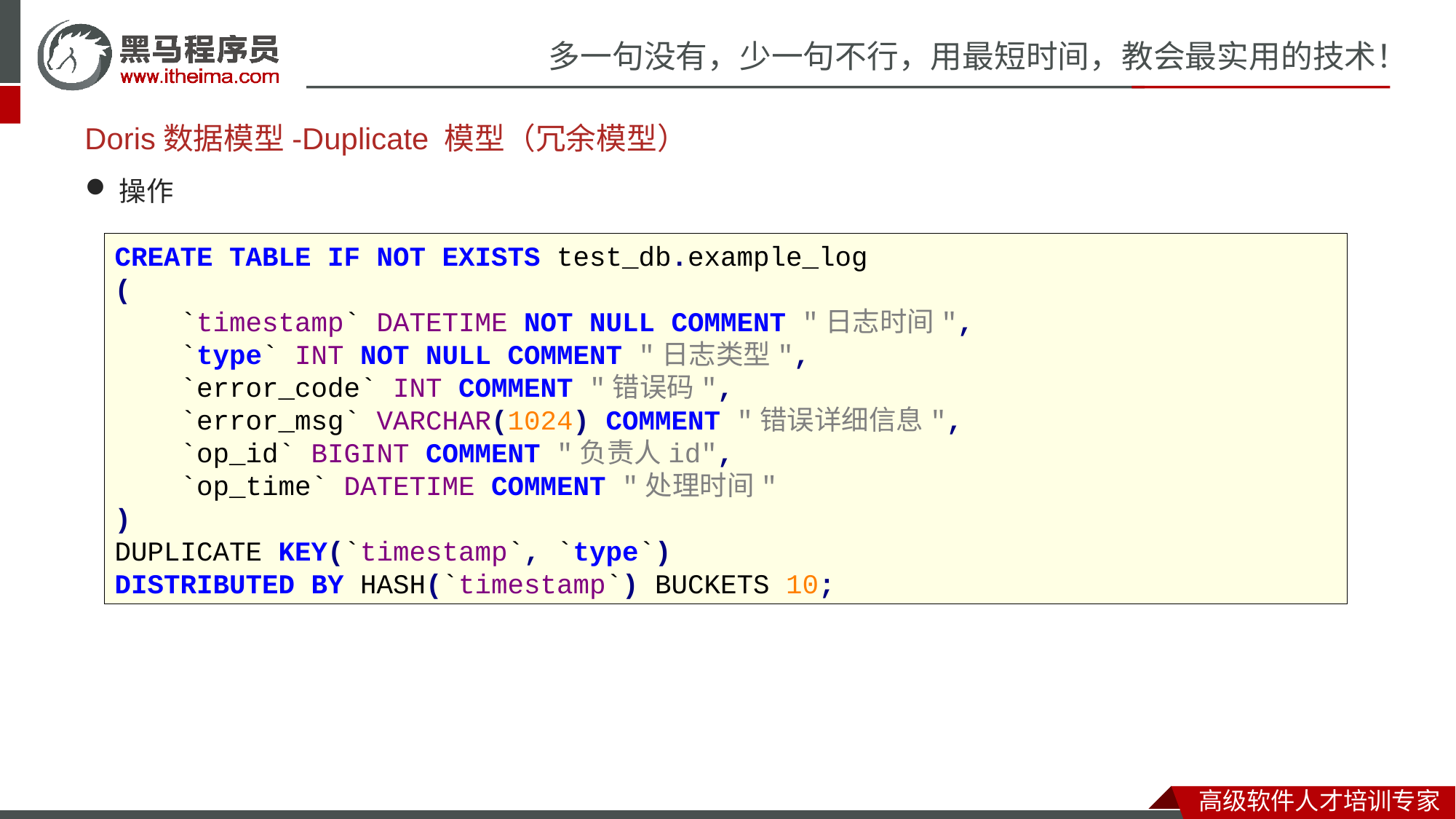

# Doris数据模型-Duplicate 模型（冗余模型）

操作
CREATE TABLE IF NOT EXISTS test_db.example_log
(
    `timestamp` DATETIME NOT NULL COMMENT "日志时间",
    `type` INT NOT NULL COMMENT "日志类型",
    `error_code` INT COMMENT "错误码",
    `error_msg` VARCHAR(1024) COMMENT "错误详细信息",
    `op_id` BIGINT COMMENT "负责人id",
    `op_time` DATETIME COMMENT "处理时间"
)
DUPLICATE KEY(`timestamp`, `type`)
DISTRIBUTED BY HASH(`timestamp`) BUCKETS 10;